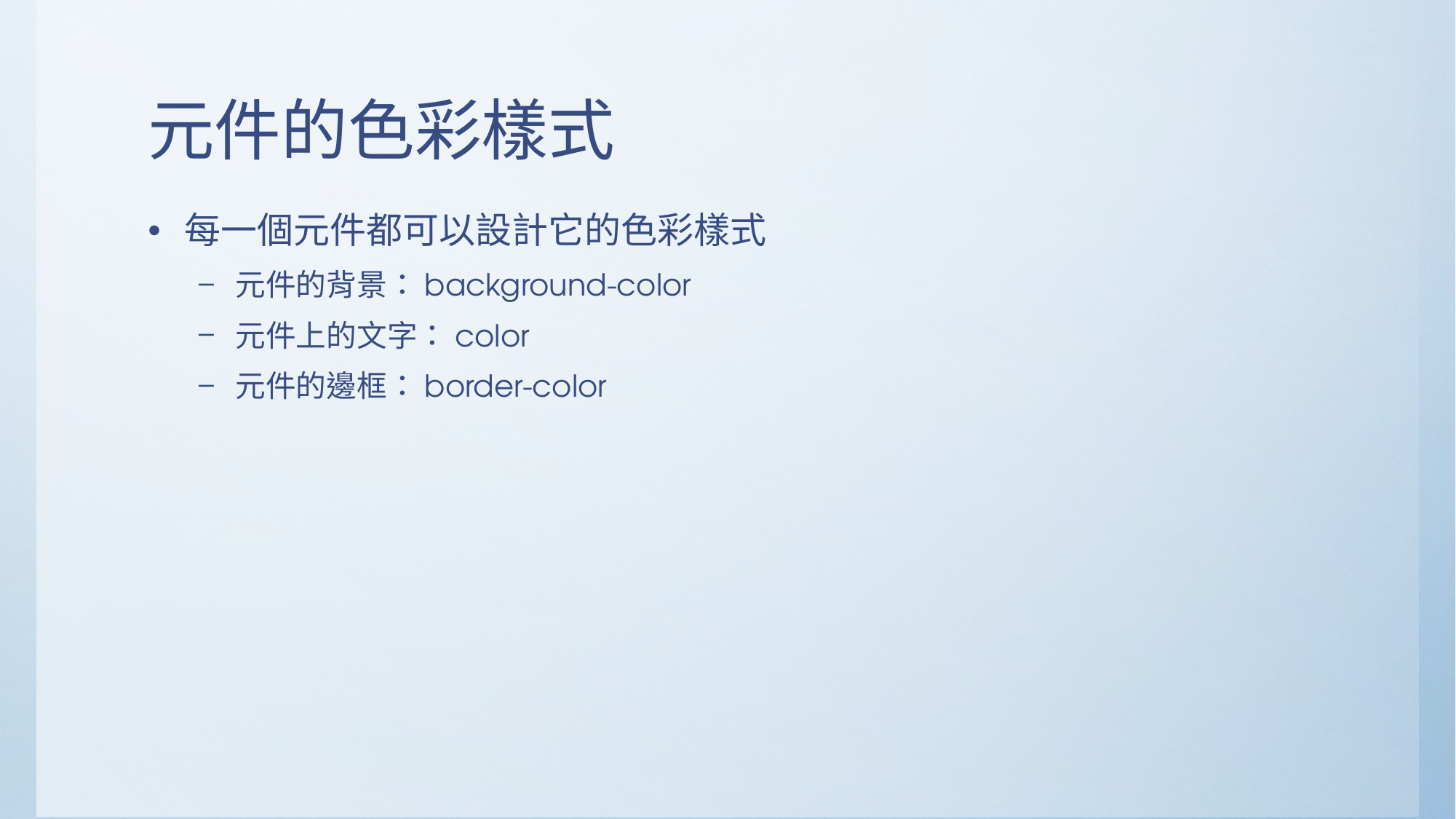

# 元件的色彩樣式
每一個元件都可以設計它的色彩樣式
元件的背景：background-color
元件上的文字：color
元件的邊框：border-color